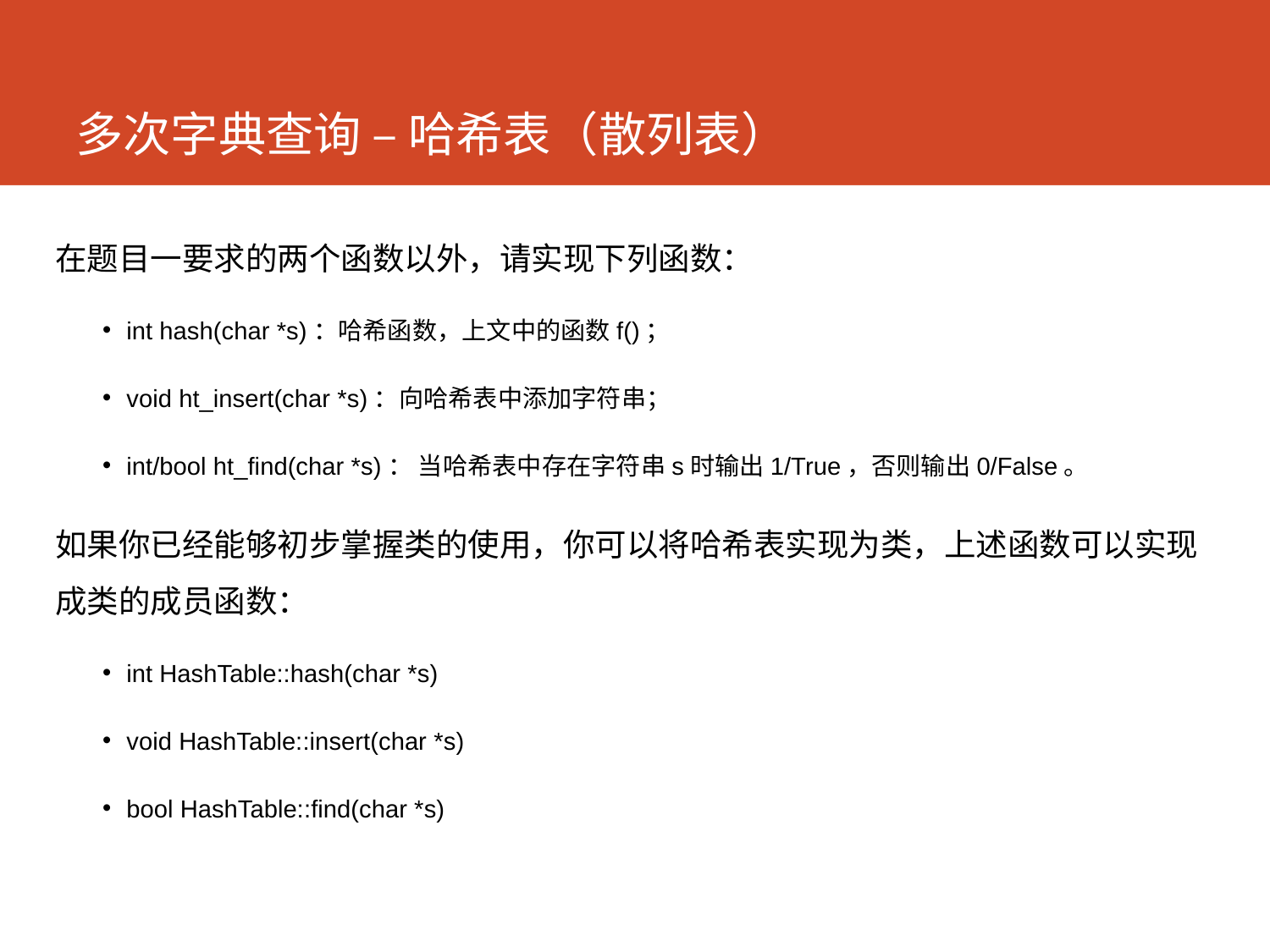

# 多次字典查询 – 哈希表（散列表）
在题目一要求的两个函数以外，请实现下列函数：
int hash(char *s)：哈希函数，上文中的函数f()；
void ht_insert(char *s)：向哈希表中添加字符串；
int/bool ht_find(char *s)： 当哈希表中存在字符串s时输出1/True，否则输出0/False。
如果你已经能够初步掌握类的使用，你可以将哈希表实现为类，上述函数可以实现成类的成员函数：
int HashTable::hash(char *s)
void HashTable::insert(char *s)
bool HashTable::find(char *s)